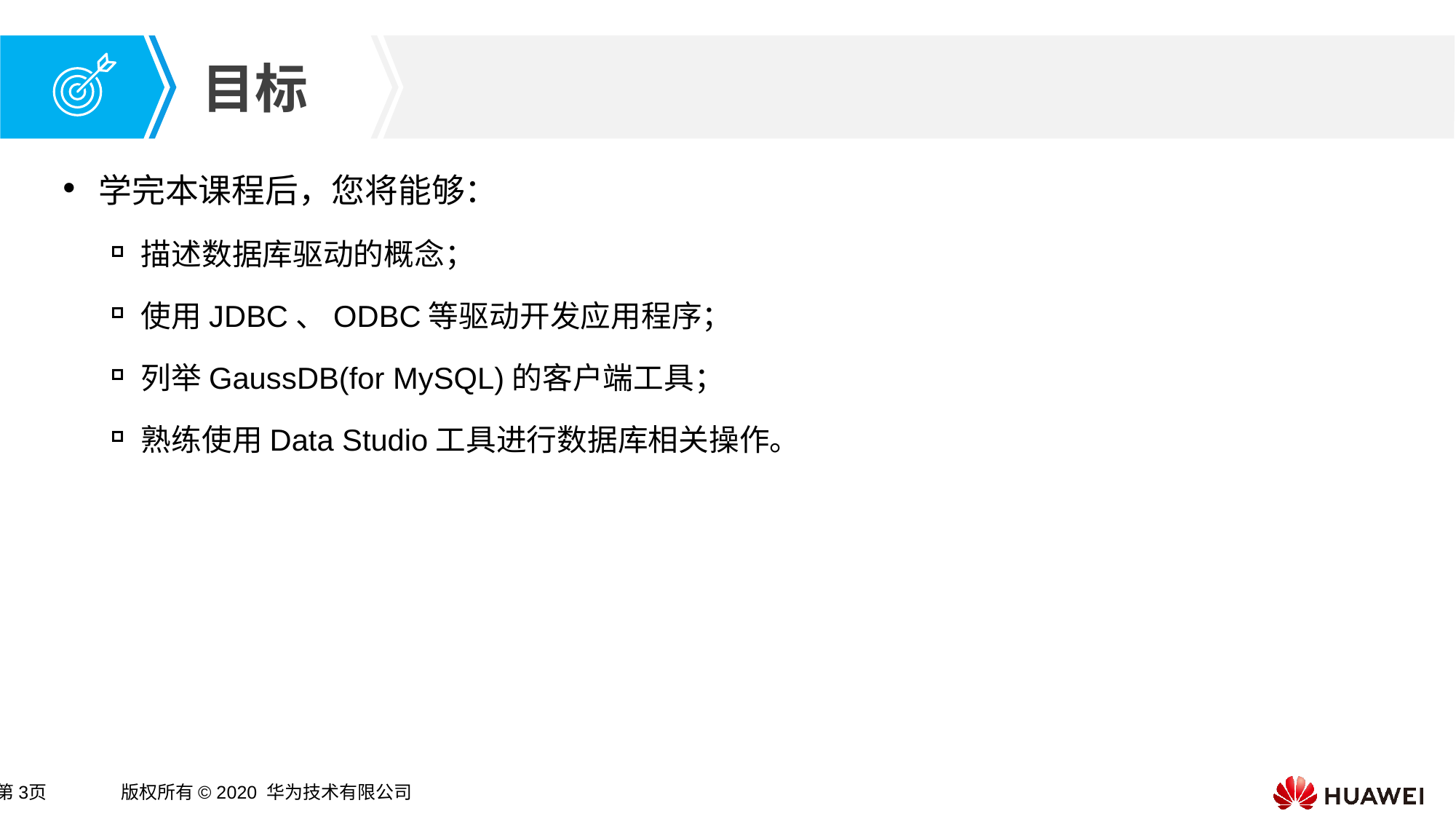

学完本课程后，您将能够：
描述数据库驱动的概念；
使用JDBC、ODBC等驱动开发应用程序；
列举GaussDB(for MySQL)的客户端工具；
熟练使用Data Studio工具进行数据库相关操作。